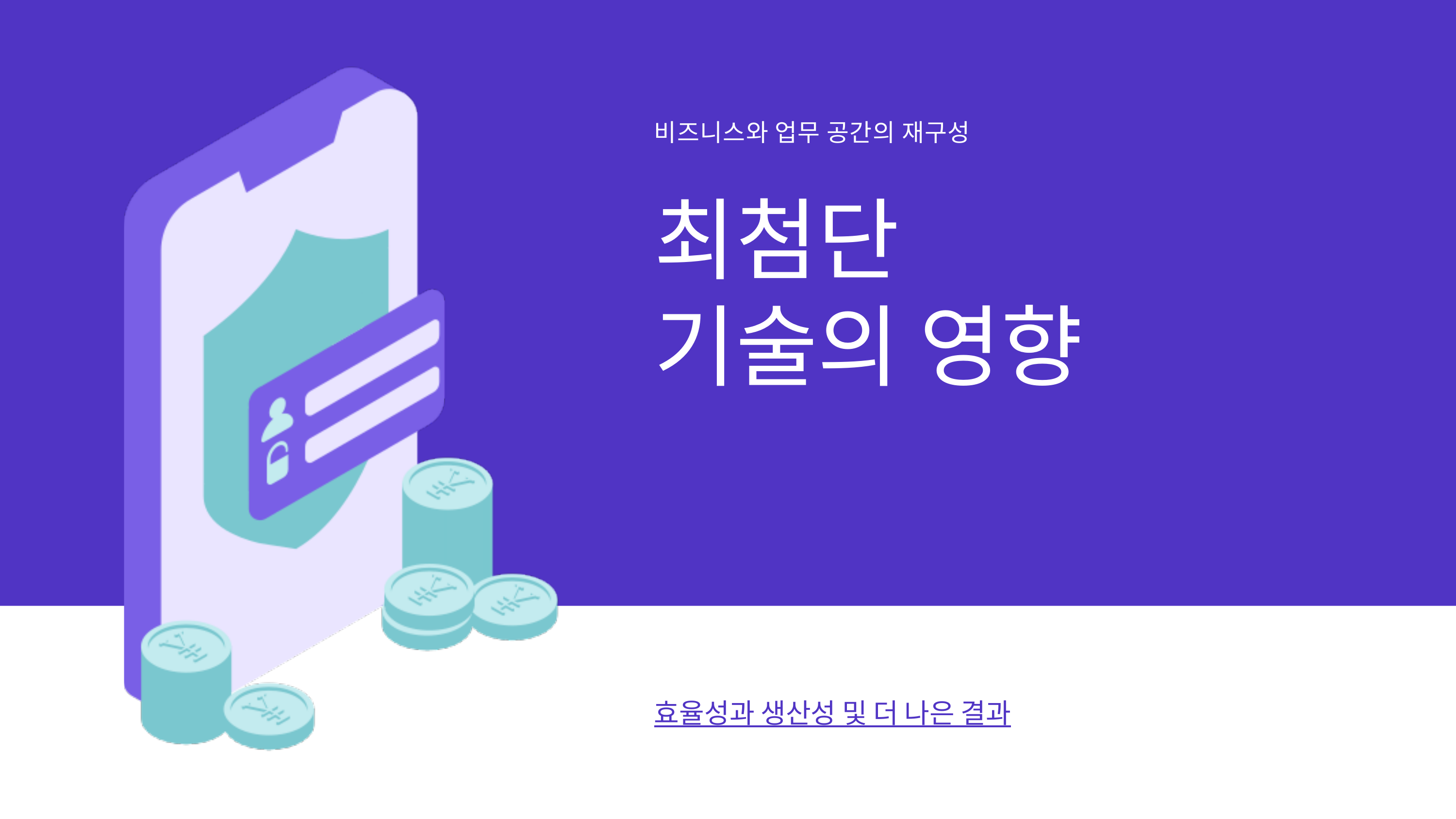

비즈니스와 업무 공간의 재구성
최첨단
기술의 영향

효율성과 생산성 및 더 나은 결과